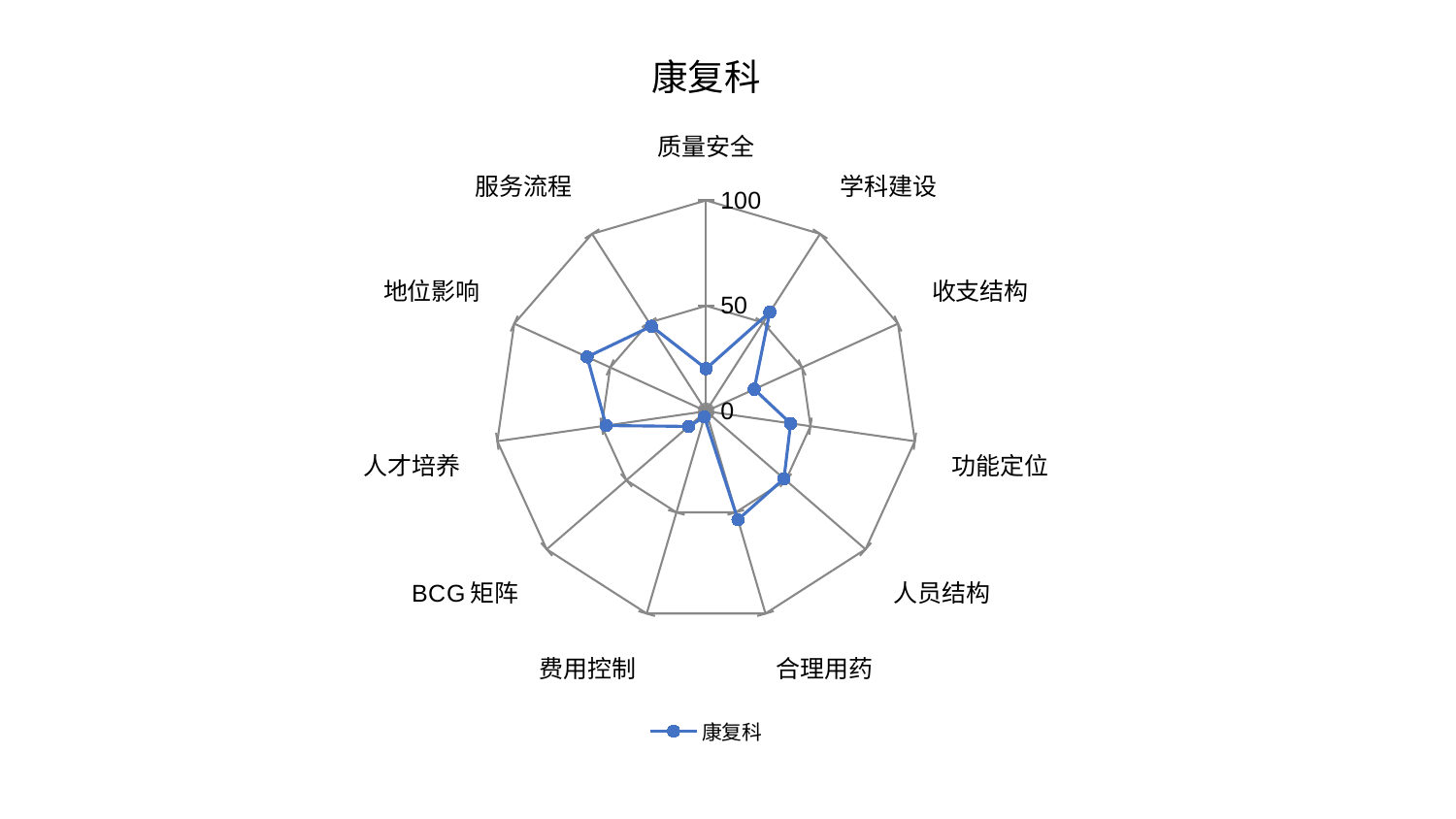

### Chart: 康复科

| Category | 康复科 |
|---|---|
| 质量安全 | 20.18541106051326 |
| 学科建设 | 55.84016679036681 |
| 收支结构 | 25.06867260692396 |
| 功能定位 | 40.49308856489854 |
| 人员结构 | 48.87646263273584 |
| 合理用药 | 53.62472894885069 |
| 费用控制 | 2.8510350794460075 |
| BCG矩阵 | 11.014361015595108 |
| 人才培养 | 47.892510292085014 |
| 地位影响 | 62.03140988229825 |
| 服务流程 | 47.94744008039277 |
122